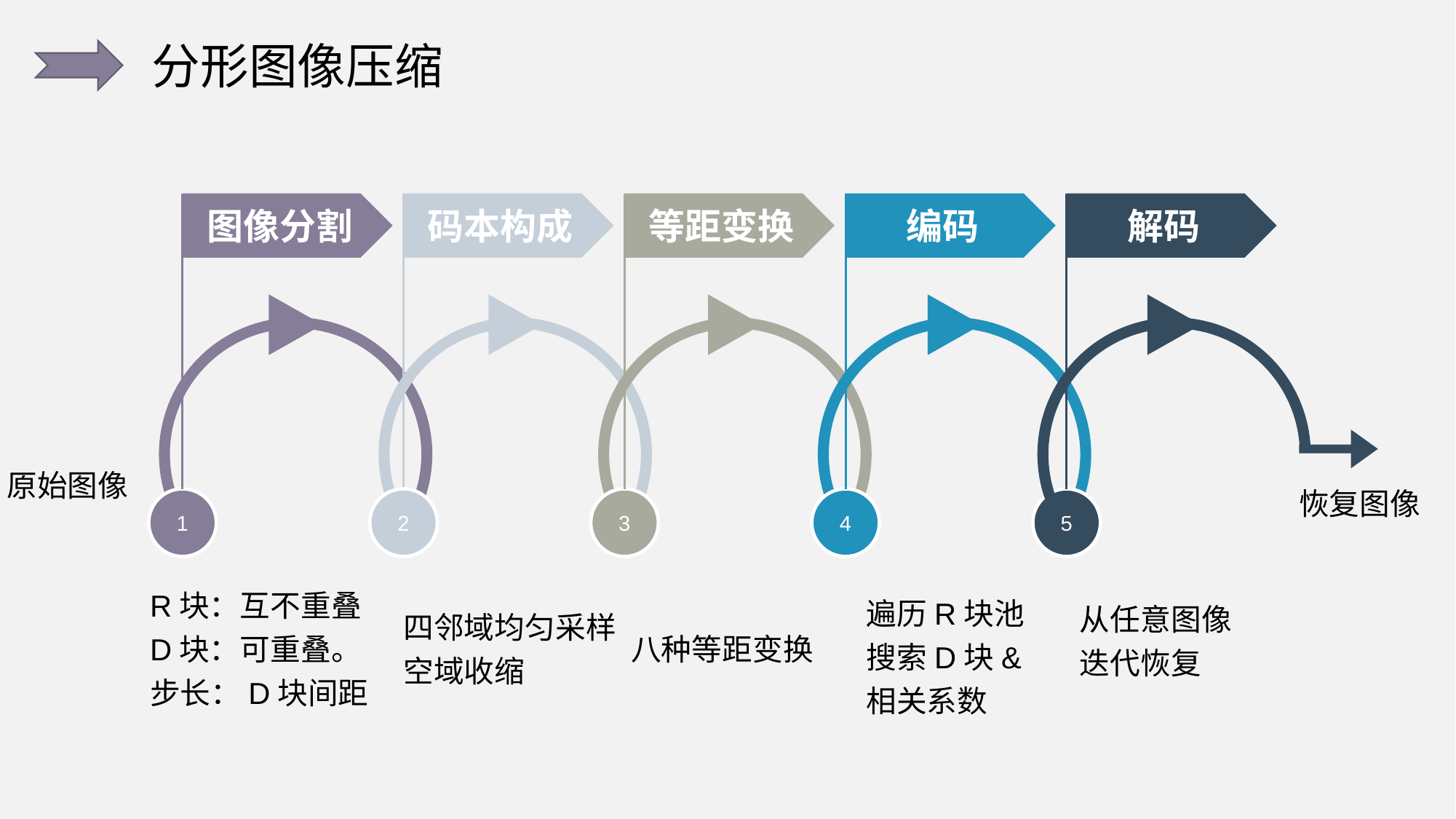

分形图像压缩

图像分割

1
R块：互不重叠
D块：可重叠。
步长：D块间距
码本构成

2
四邻域均匀采样
空域收缩
等距变换

3
八种等距变换
编码

4
遍历R块池
搜索D块&
相关系数
解码

从任意图像
迭代恢复
5
原始图像
恢复图像